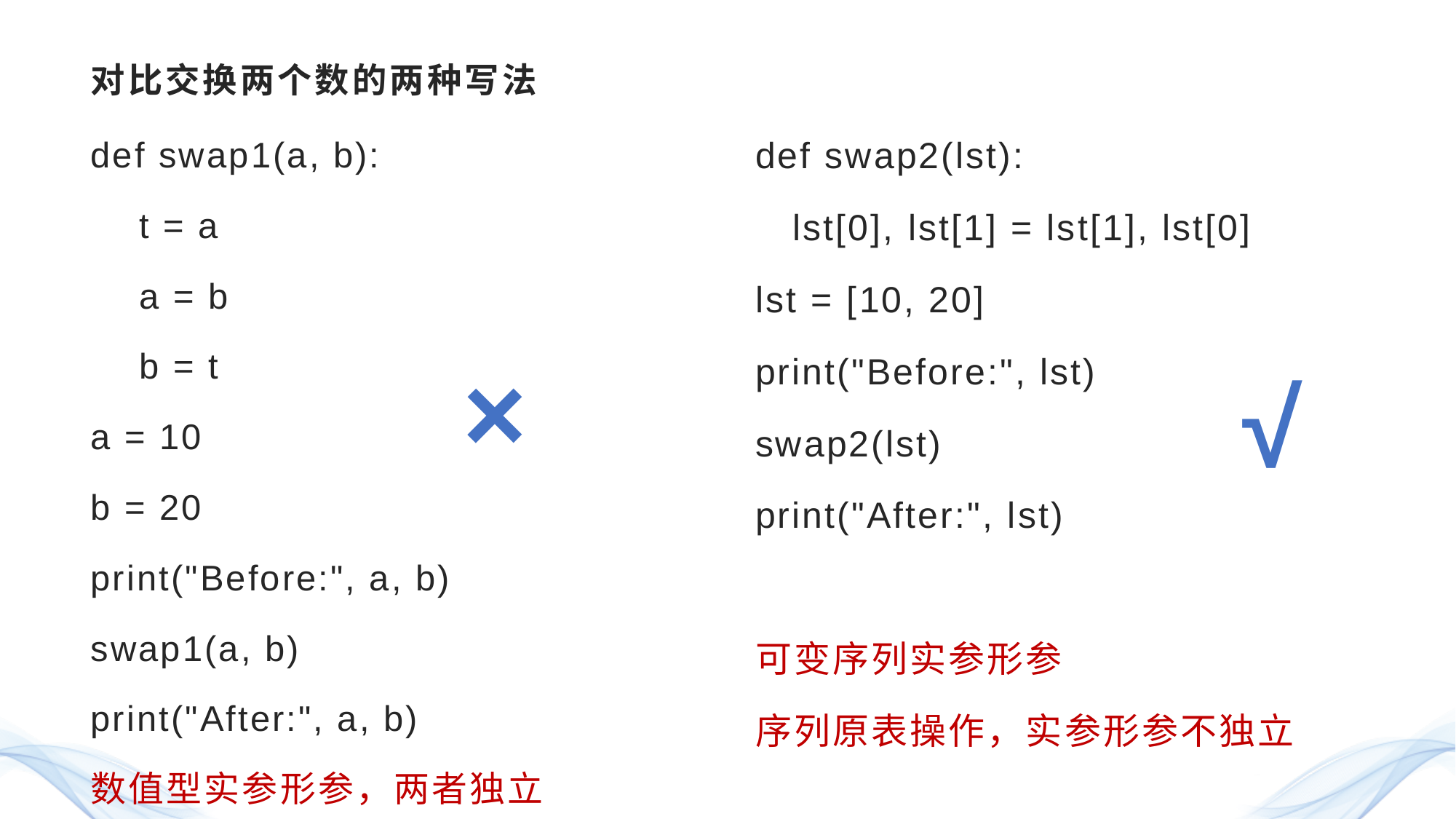

# 对比交换两个数的两种写法
def swap1(a, b):
    t = a
    a = b
    b = t
a = 10
b = 20
print("Before:", a, b)
swap1(a, b)
print("After:", a, b)
数值型实参形参，两者独立
def swap2(lst):
   lst[0], lst[1] = lst[1], lst[0]
lst = [10, 20]
print("Before:", lst)
swap2(lst)
print("After:", lst)

可变序列实参形参
序列原表操作，实参形参不独立
×
√